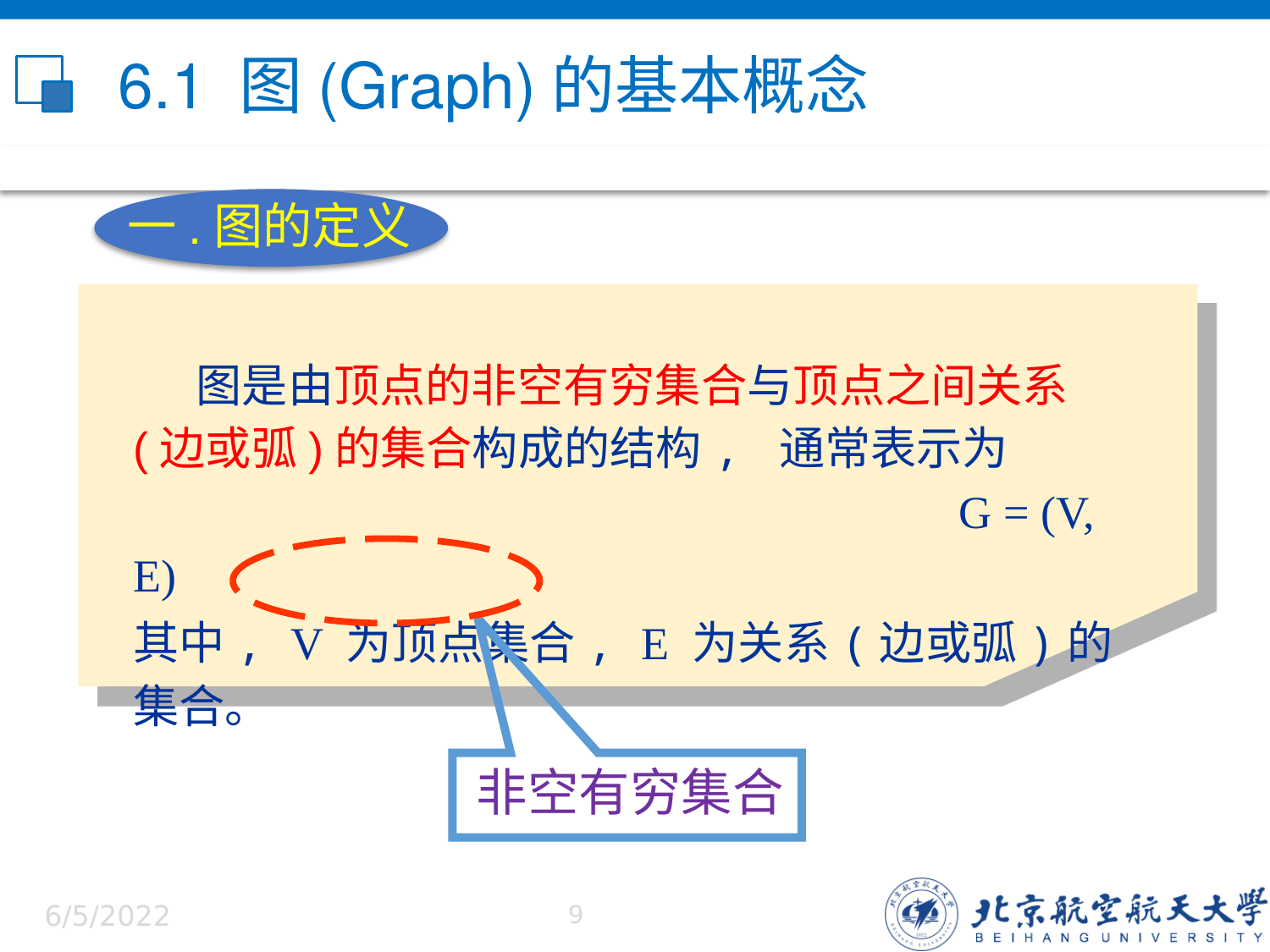

# 6.1 图(Graph)的基本概念
一.图的定义

     图是由顶点的非空有穷集合与顶点之间关系
(边或弧)的集合构成的结构, 通常表示为
                              G = (V, E)
其中, V 为顶点集合, E 为关系(边或弧)的集合。

非空有穷集合
6/5/2022
9